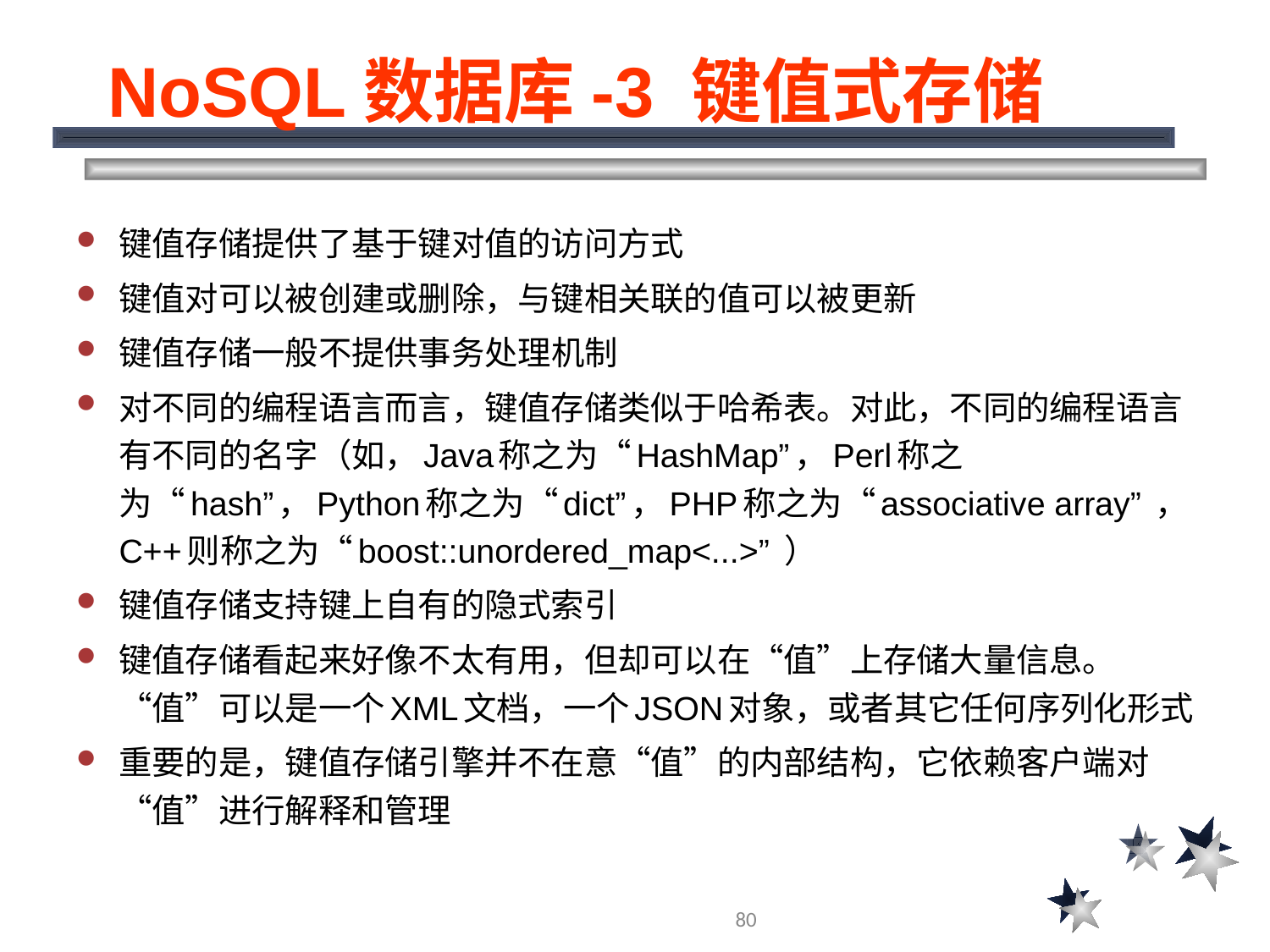

# NoSQL数据库-3 键值式存储
键值存储提供了基于键对值的访问方式
键值对可以被创建或删除，与键相关联的值可以被更新
键值存储一般不提供事务处理机制
对不同的编程语言而言，键值存储类似于哈希表。对此，不同的编程语言有不同的名字（如，Java称之为“HashMap”，Perl称之为“hash”，Python称之为“dict”，PHP称之为“associative array” ，C++则称之为“boost::unordered_map<...>” ）
键值存储支持键上自有的隐式索引
键值存储看起来好像不太有用，但却可以在“值”上存储大量信息。“值”可以是一个XML文档，一个JSON对象，或者其它任何序列化形式
重要的是，键值存储引擎并不在意“值”的内部结构，它依赖客户端对“值”进行解释和管理
80